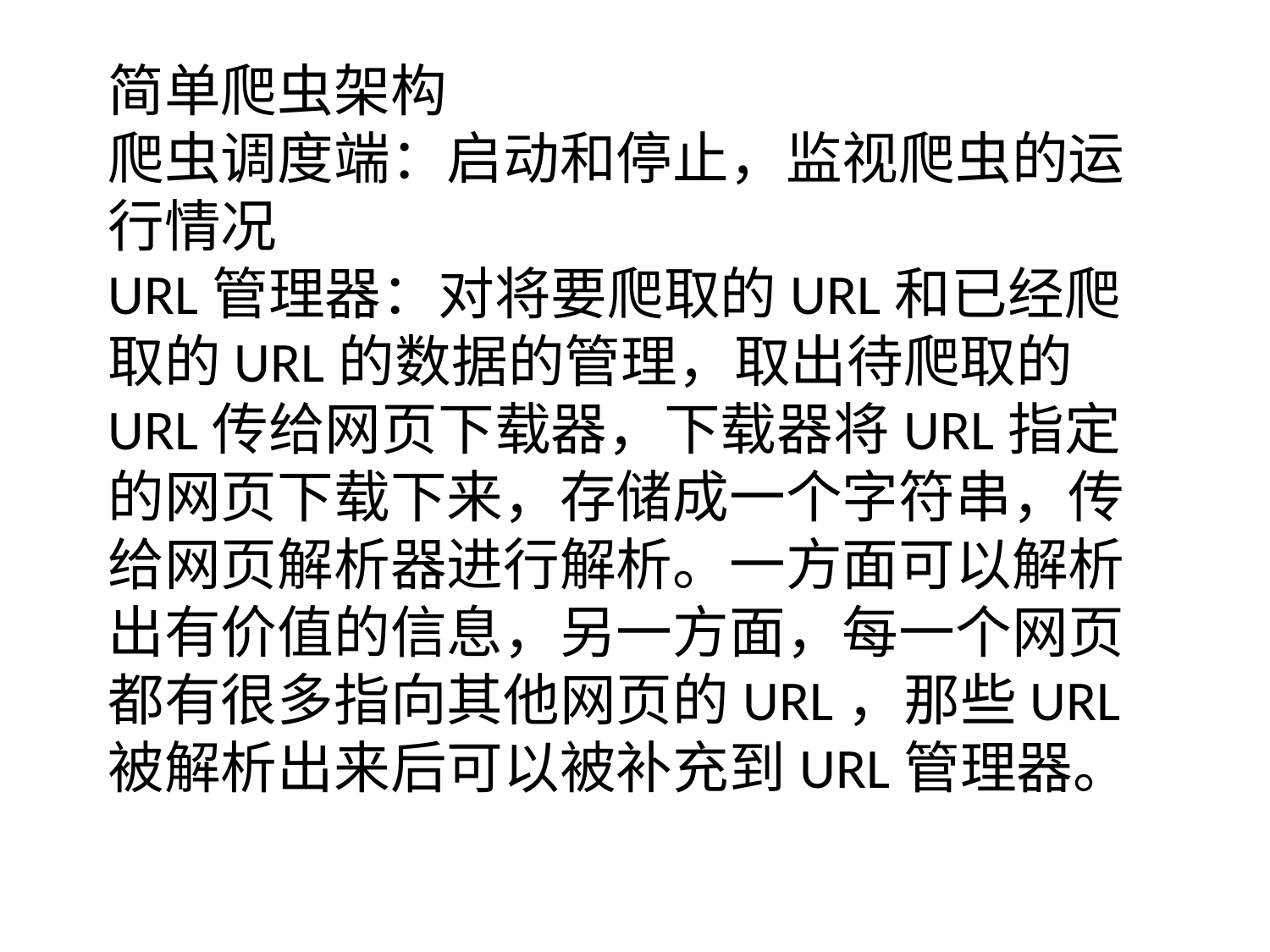

# 简单爬虫架构 爬虫调度端：启动和停止，监视爬虫的运行情况 URL管理器：对将要爬取的URL和已经爬取的URL的数据的管理，取出待爬取的URL传给网页下载器，下载器将URL指定的网页下载下来，存储成一个字符串，传给网页解析器进行解析。一方面可以解析出有价值的信息，另一方面，每一个网页都有很多指向其他网页的URL，那些URL被解析出来后可以被补充到URL管理器。